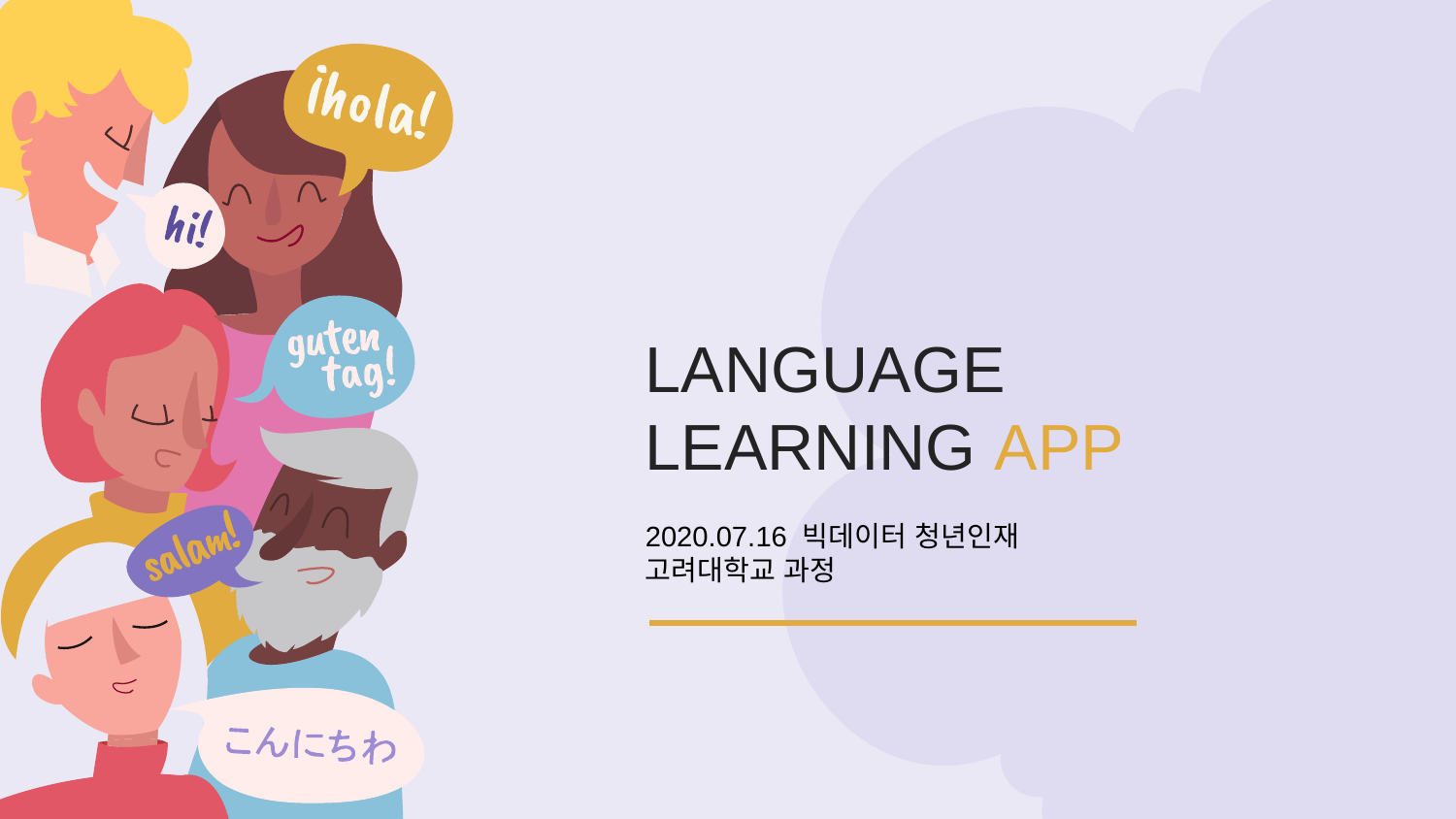

# LANGUAGE LEARNING APP
2020.07.16 빅데이터 청년인재 고려대학교 과정